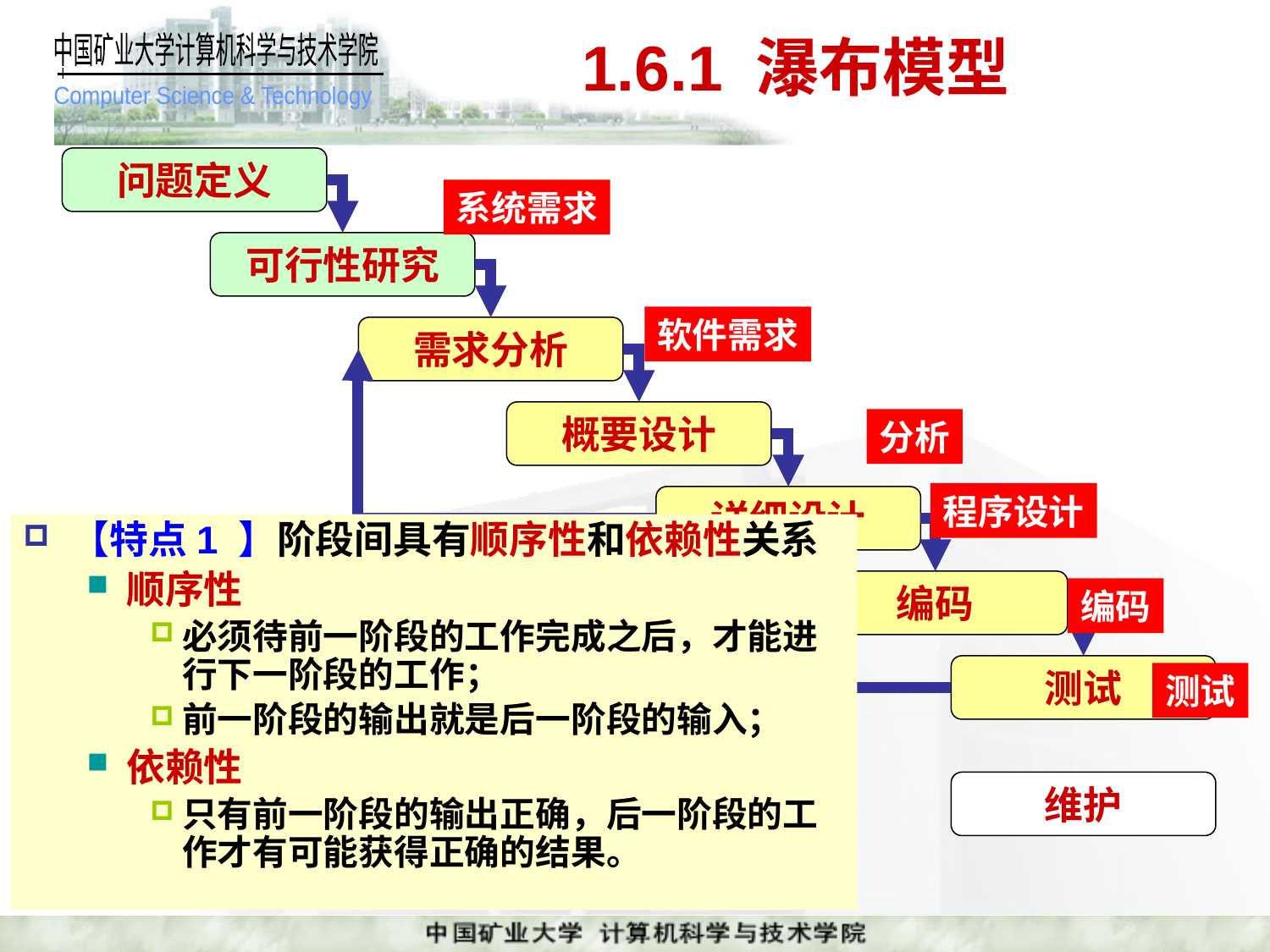

# 1.6.1 瀑布模型
问题定义
系统需求
可行性研究
软件需求
需求分析
概要设计
分析
程序设计
详细设计
【特点1 】阶段间具有顺序性和依赖性关系
顺序性
必须待前一阶段的工作完成之后，才能进行下一阶段的工作；
前一阶段的输出就是后一阶段的输入；
依赖性
只有前一阶段的输出正确，后一阶段的工作才有可能获得正确的结果。
编码
编码
测试
测试
维护
88